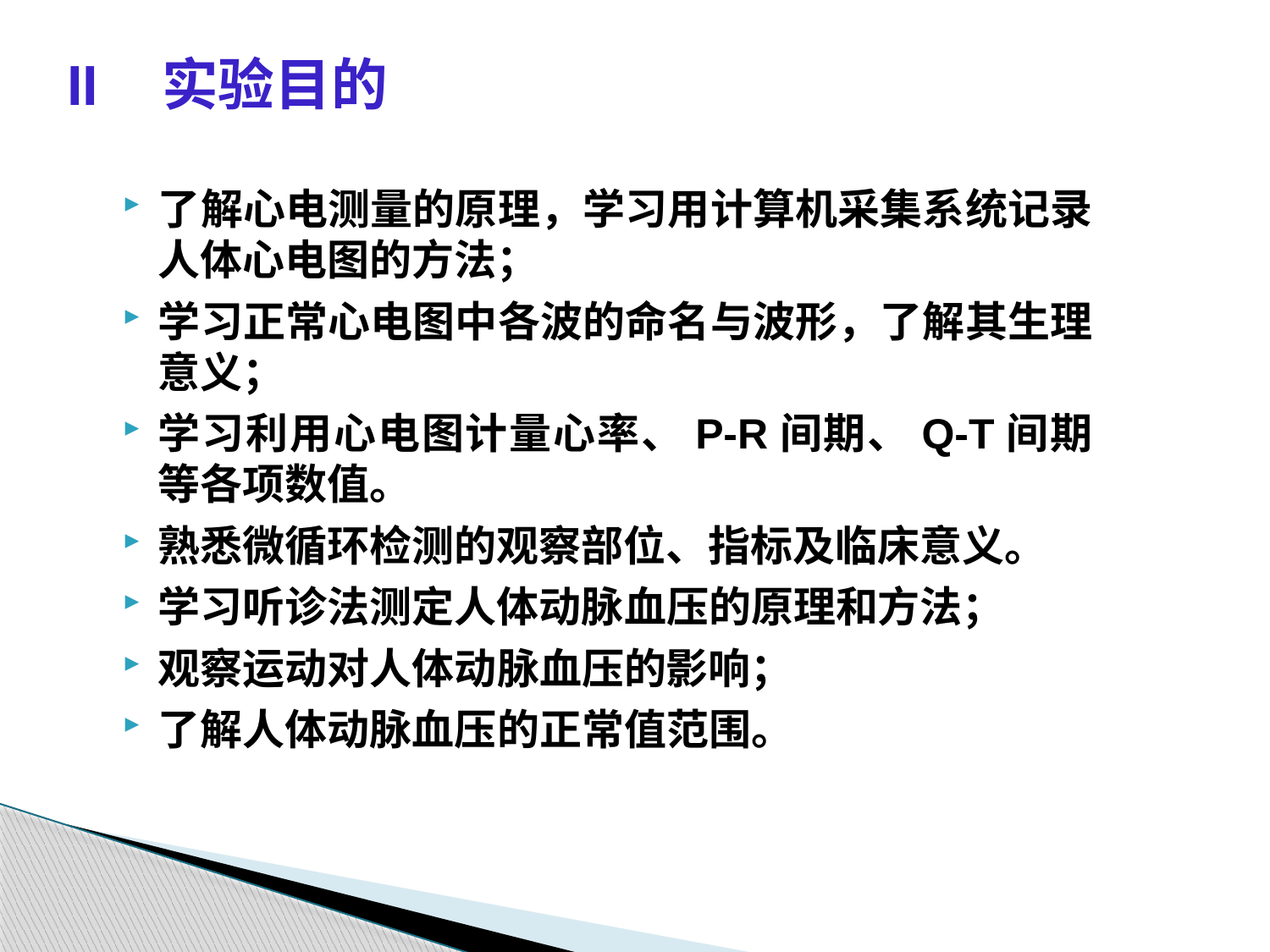

II  实验目的
了解心电测量的原理，学习用计算机采集系统记录人体心电图的方法；
学习正常心电图中各波的命名与波形，了解其生理意义；
学习利用心电图计量心率、P-R间期、Q-T间期等各项数值。
熟悉微循环检测的观察部位、指标及临床意义。
学习听诊法测定人体动脉血压的原理和方法；
观察运动对人体动脉血压的影响；
了解人体动脉血压的正常值范围。